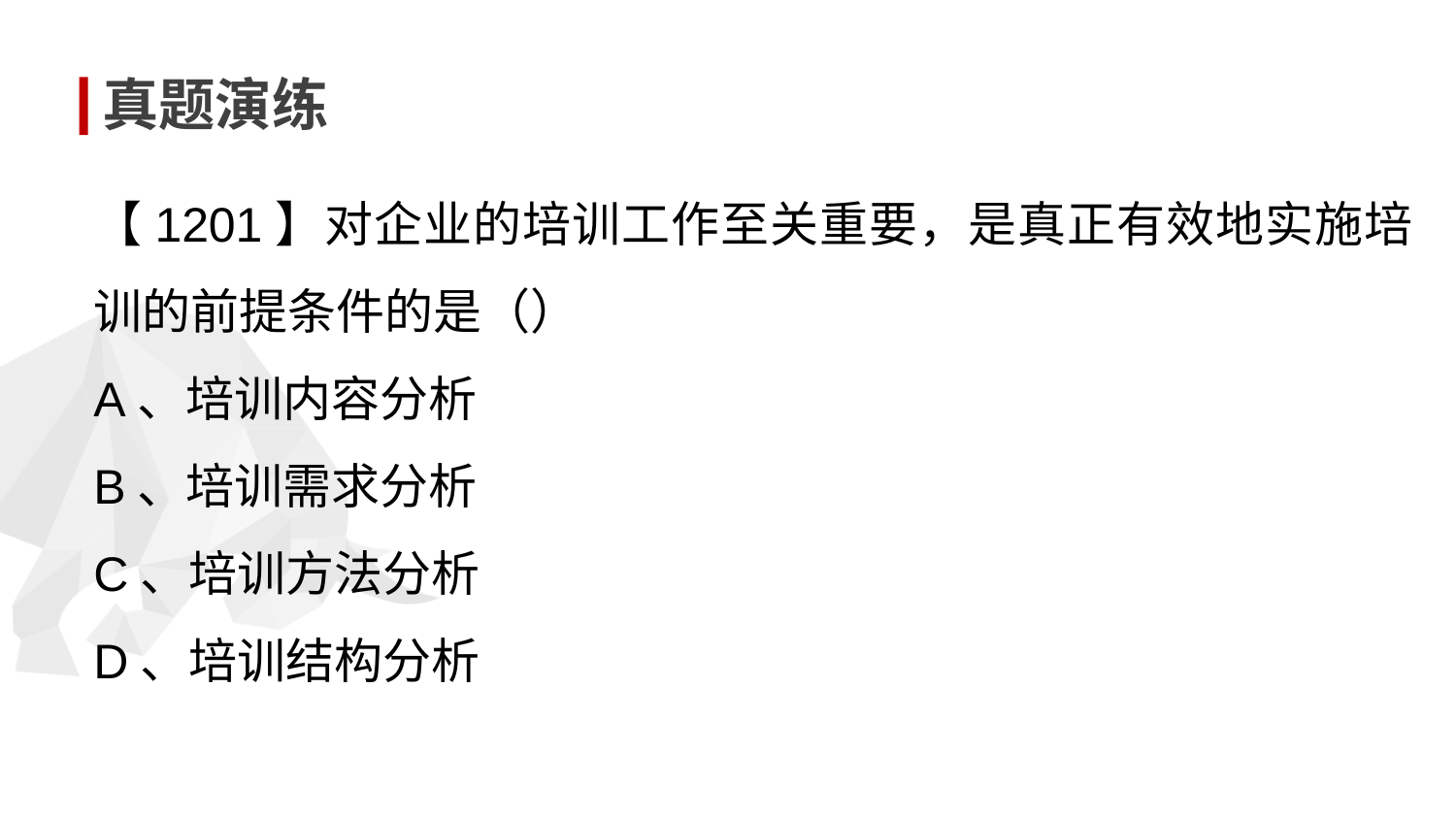

真题演练
【1201】对企业的培训工作至关重要，是真正有效地实施培训的前提条件的是（）
A、培训内容分析
B、培训需求分析
C、培训方法分析
D、培训结构分析